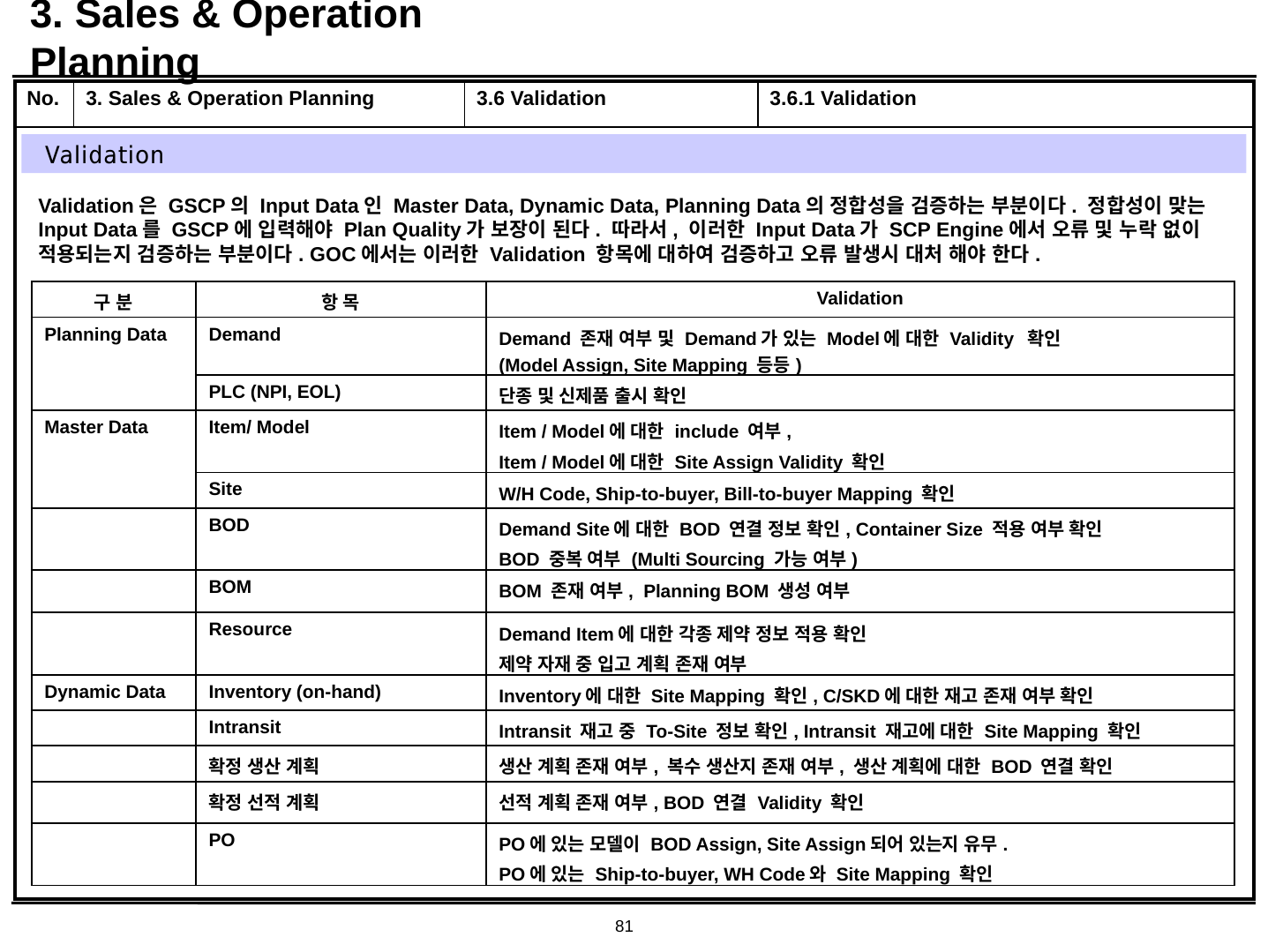

# 3. Sales & Operation Planning
| No. | 3. Sales & Operation Planning | 3.6 Validation | 3.6.1 Validation |
| --- | --- | --- | --- |
|  |  |  |  |
Validation
Validation은 GSCP의 Input Data인 Master Data, Dynamic Data, Planning Data의 정합성을 검증하는 부분이다. 정합성이 맞는 Input Data를 GSCP에 입력해야 Plan Quality가 보장이 된다. 따라서, 이러한 Input Data가 SCP Engine에서 오류 및 누락 없이 적용되는지 검증하는 부분이다. GOC에서는 이러한 Validation 항목에 대하여 검증하고 오류 발생시 대처 해야 한다.
| 구 분 | 항 목 | Validation |
| --- | --- | --- |
| Planning Data | Demand | Demand 존재 여부 및 Demand가 있는 Model에 대한 Validity 확인 (Model Assign, Site Mapping 등등) |
|  | PLC (NPI, EOL) | 단종 및 신제품 출시 확인 |
| Master Data | Item/ Model | Item / Model에 대한 include 여부, Item / Model에 대한 Site Assign Validity 확인 |
|  | Site | W/H Code, Ship-to-buyer, Bill-to-buyer Mapping 확인 |
|  | BOD | Demand Site에 대한 BOD 연결 정보 확인, Container Size 적용 여부 확인 BOD 중복 여부 (Multi Sourcing 가능 여부) |
|  | BOM | BOM 존재 여부, Planning BOM 생성 여부 |
|  | Resource | Demand Item에 대한 각종 제약 정보 적용 확인 제약 자재 중 입고 계획 존재 여부 |
| Dynamic Data | Inventory (on-hand) | Inventory에 대한 Site Mapping 확인, C/SKD에 대한 재고 존재 여부 확인 |
|  | Intransit | Intransit 재고 중 To-Site 정보 확인, Intransit 재고에 대한 Site Mapping 확인 |
|  | 확정 생산 계획 | 생산 계획 존재 여부, 복수 생산지 존재 여부, 생산 계획에 대한 BOD 연결 확인 |
|  | 확정 선적 계획 | 선적 계획 존재 여부, BOD 연결 Validity 확인 |
|  | PO | PO에 있는 모델이 BOD Assign, Site Assign되어 있는지 유무. PO에 있는 Ship-to-buyer, WH Code와 Site Mapping 확인 |
81